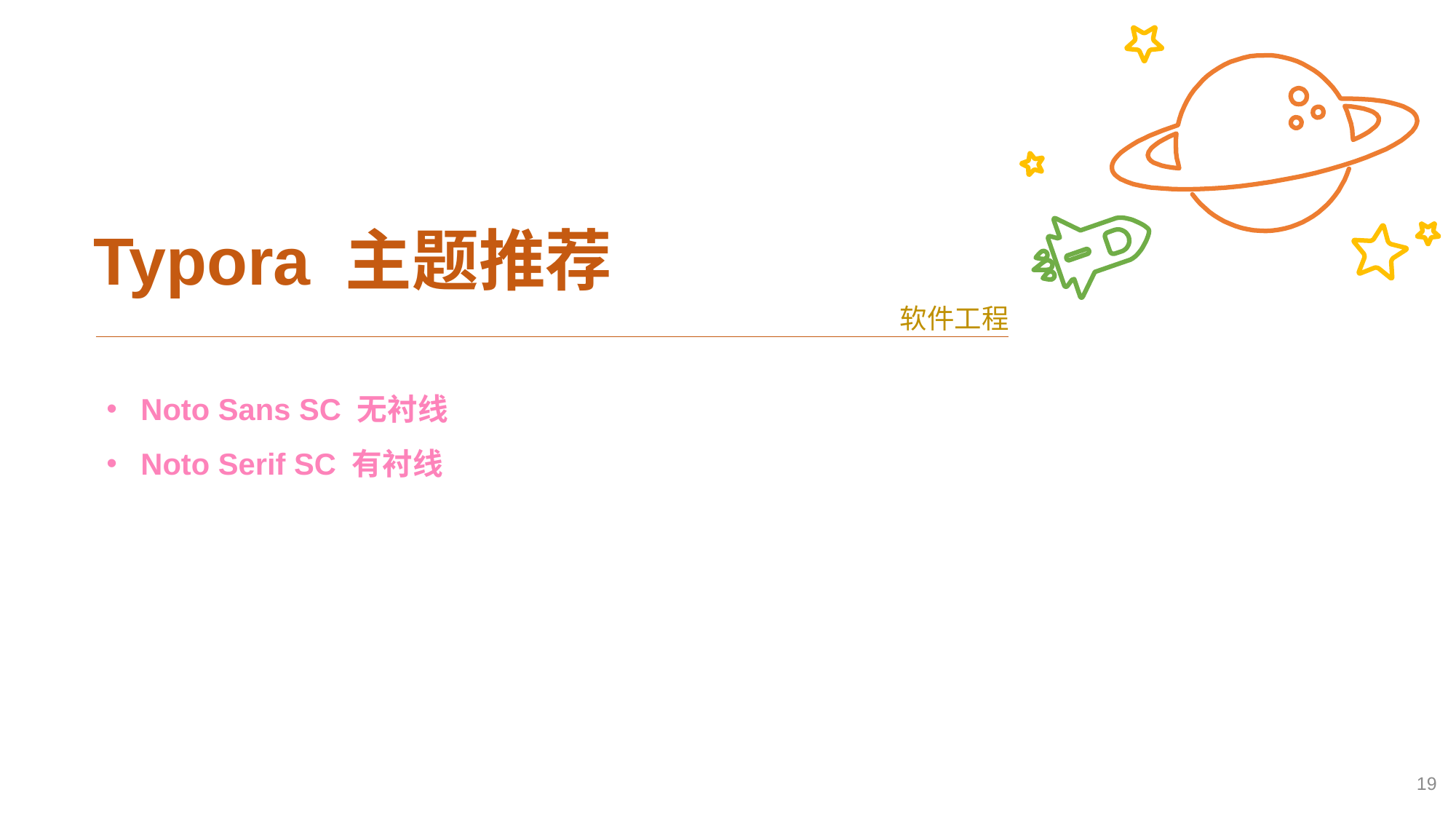

Typora 主题推荐
软件工程

Noto Sans SC 无衬线
Noto Serif SC 有衬线
19